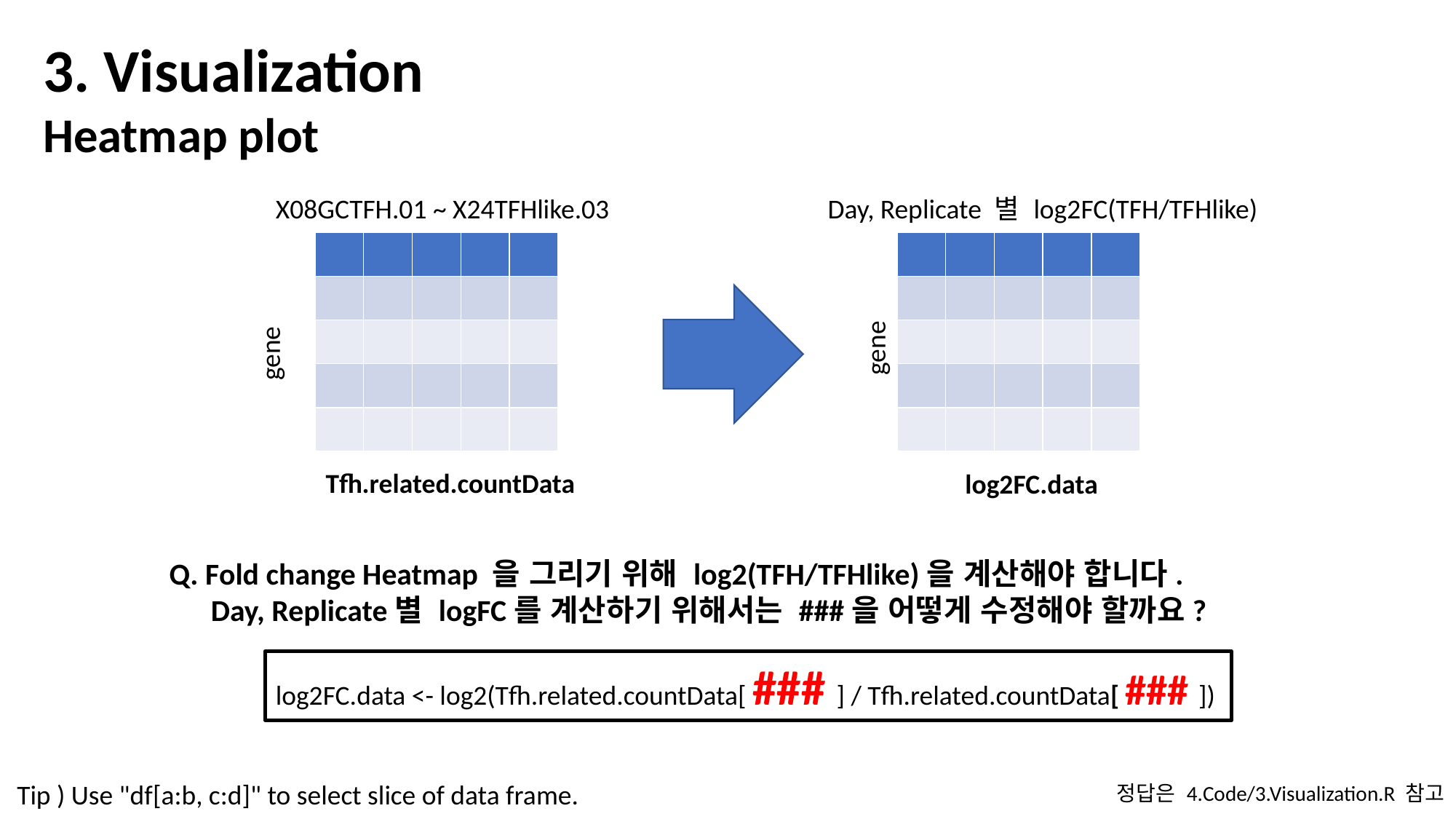

3. Visualization Heatmap plot
X08GCTFH.01 ~ X24TFHlike.03
Day, Replicate 별 log2FC(TFH/TFHlike)
|  |  |  |  |  |
| --- | --- | --- | --- | --- |
|  |  |  |  |  |
|  |  |  |  |  |
|  |  |  |  |  |
|  |  |  |  |  |
|  |  |  |  |  |
| --- | --- | --- | --- | --- |
|  |  |  |  |  |
|  |  |  |  |  |
|  |  |  |  |  |
|  |  |  |  |  |

gene
gene
Tfh.related.countData
log2FC.data
Q. Fold change Heatmap 을 그리기 위해 log2(TFH/TFHlike)을 계산해야 합니다.
      Day, Replicate별 logFC를 계산하기 위해서는 ###을 어떻게 수정해야 할까요?
log2FC.data <- log2(Tfh.related.countData[ ### ] / Tfh.related.countData[ ### ])
 Tip ) Use "df[a:b, c:d]" to select slice of data frame.
정답은 4.Code/3.Visualization.R 참고